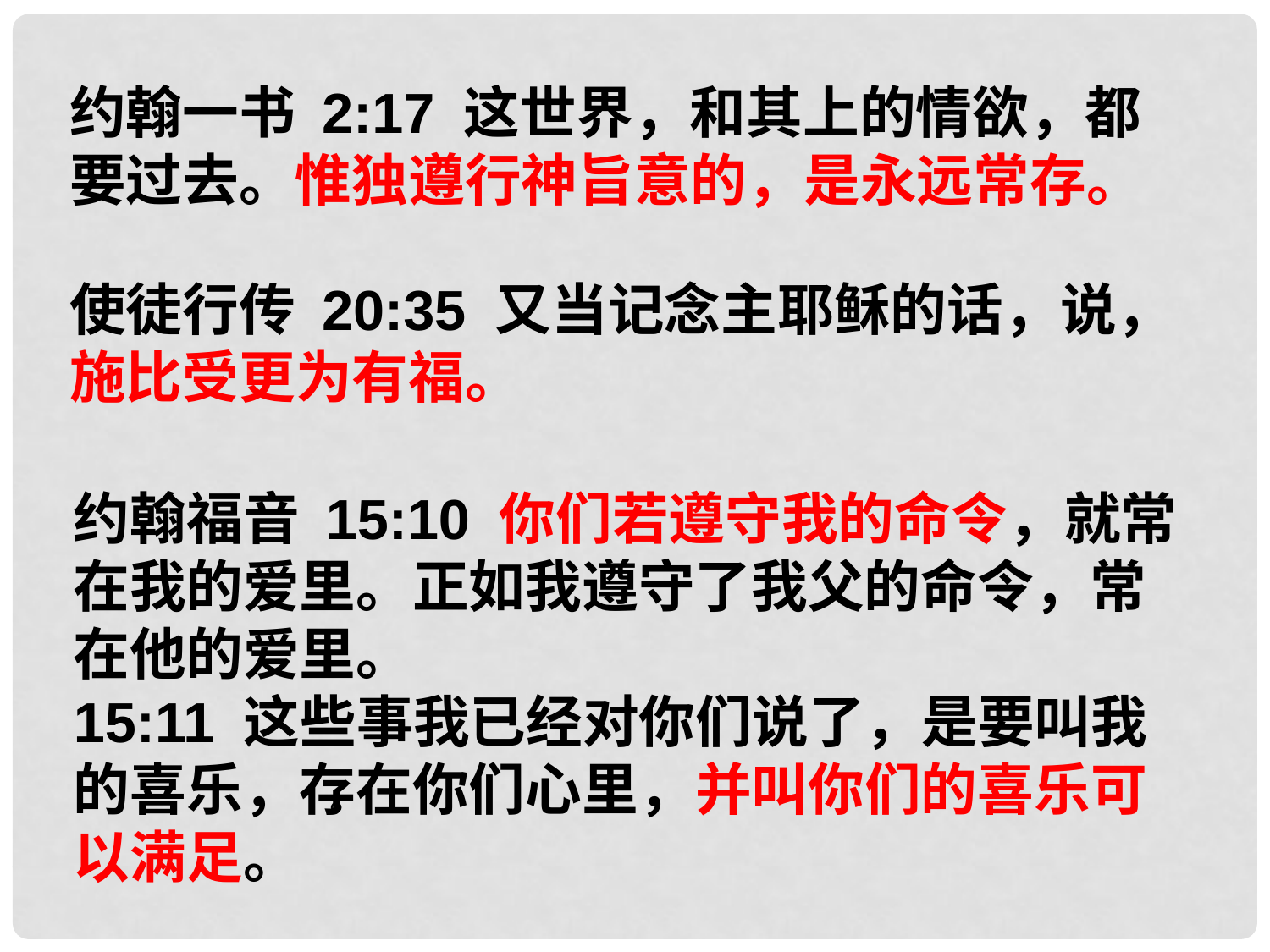

约翰一书 2:17 这世界，和其上的情欲，都要过去。惟独遵行神旨意的，是永远常存。

使徒行传 20:35 又当记念主耶稣的话，说，施比受更为有福。
约翰福音 15:10 你们若遵守我的命令，就常在我的爱里。正如我遵守了我父的命令，常在他的爱里。
15:11 这些事我已经对你们说了，是要叫我的喜乐，存在你们心里，并叫你们的喜乐可以满足。
。